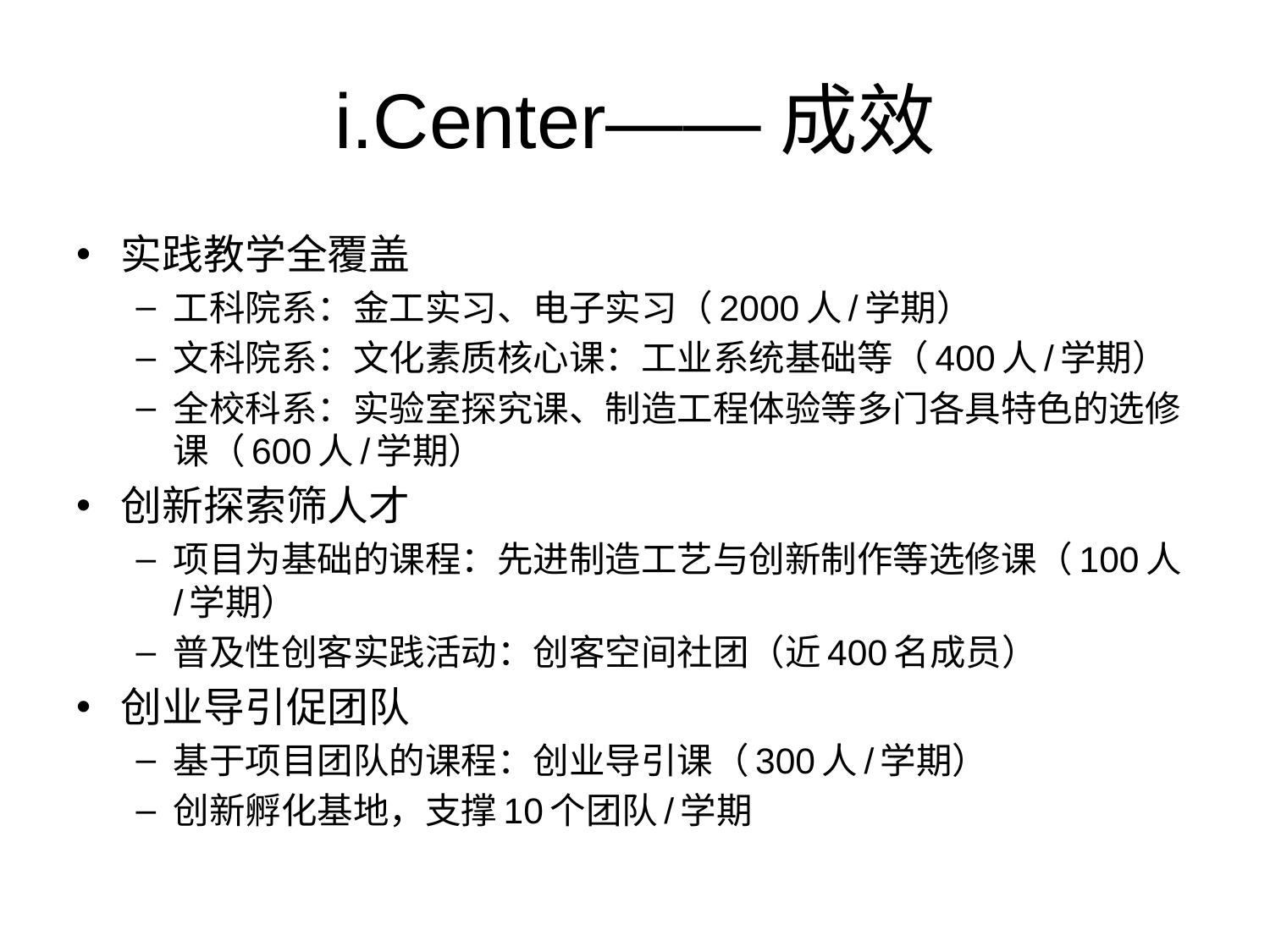

# i.Center——成效
实践教学全覆盖
工科院系：金工实习、电子实习（2000人/学期）
文科院系：文化素质核心课：工业系统基础等（400人/学期）
全校科系：实验室探究课、制造工程体验等多门各具特色的选修课（600人/学期）
创新探索筛人才
项目为基础的课程：先进制造工艺与创新制作等选修课（100人/学期）
普及性创客实践活动：创客空间社团（近400名成员）
创业导引促团队
基于项目团队的课程：创业导引课（300人/学期）
创新孵化基地，支撑10个团队/学期